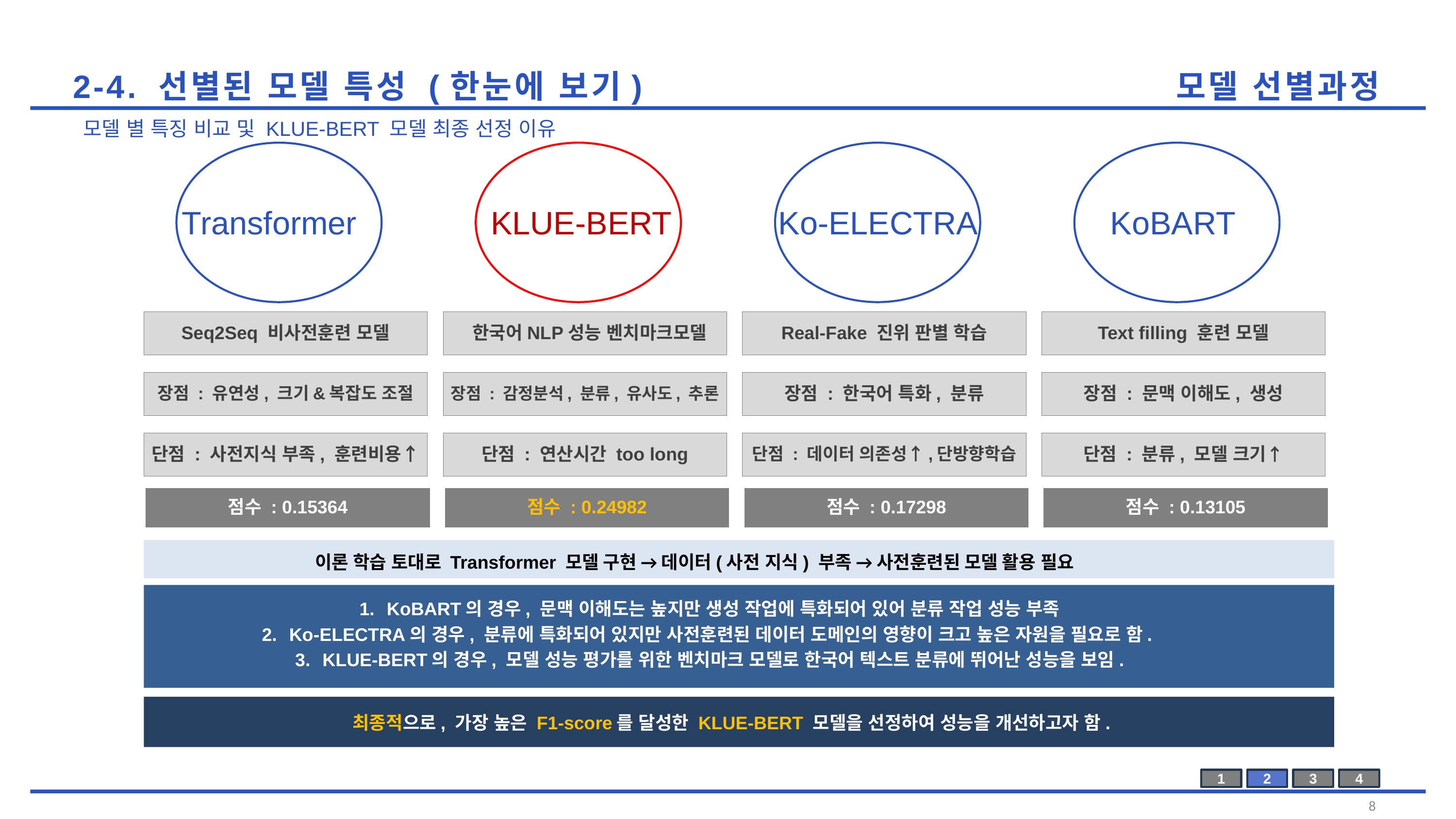

모델 선별과정
2-4. 선별된 모델 특성 (한눈에 보기)
모델 별 특징 비교 및 KLUE-BERT 모델 최종 선정 이유

Transformer
KLUE-BERT
Ko-ELECTRA
KoBART
Seq2Seq 비사전훈련 모델
 한국어NLP성능 벤치마크모델
Real-Fake 진위 판별 학습
Text filling 훈련 모델
장점 : 유연성, 크기&복잡도 조절
장점 : 감정분석, 분류, 유사도, 추론
장점 : 한국어 특화, 분류
장점 : 문맥 이해도, 생성
단점 : 사전지식 부족, 훈련비용↑
단점 : 연산시간 too long
단점 : 데이터 의존성↑,단방향학습
단점 : 분류, 모델 크기↑
점수 : 0.15364
점수 : 0.24982
점수 : 0.17298
점수 : 0.13105

이론 학습 토대로 Transformer 모델 구현 → 데이터(사전 지식) 부족 → 사전훈련된 모델 활용 필요

KoBART의 경우, 문맥 이해도는 높지만 생성 작업에 특화되어 있어 분류 작업 성능 부족
Ko-ELECTRA의 경우, 분류에 특화되어 있지만 사전훈련된 데이터 도메인의 영향이 크고 높은 자원을 필요로 함.
KLUE-BERT의 경우, 모델 성능 평가를 위한 벤치마크 모델로 한국어 텍스트 분류에 뛰어난 성능을 보임.

최종적으로, 가장 높은 F1-score를 달성한 KLUE-BERT 모델을 선정하여 성능을 개선하고자 함.

1
2
3
4
8